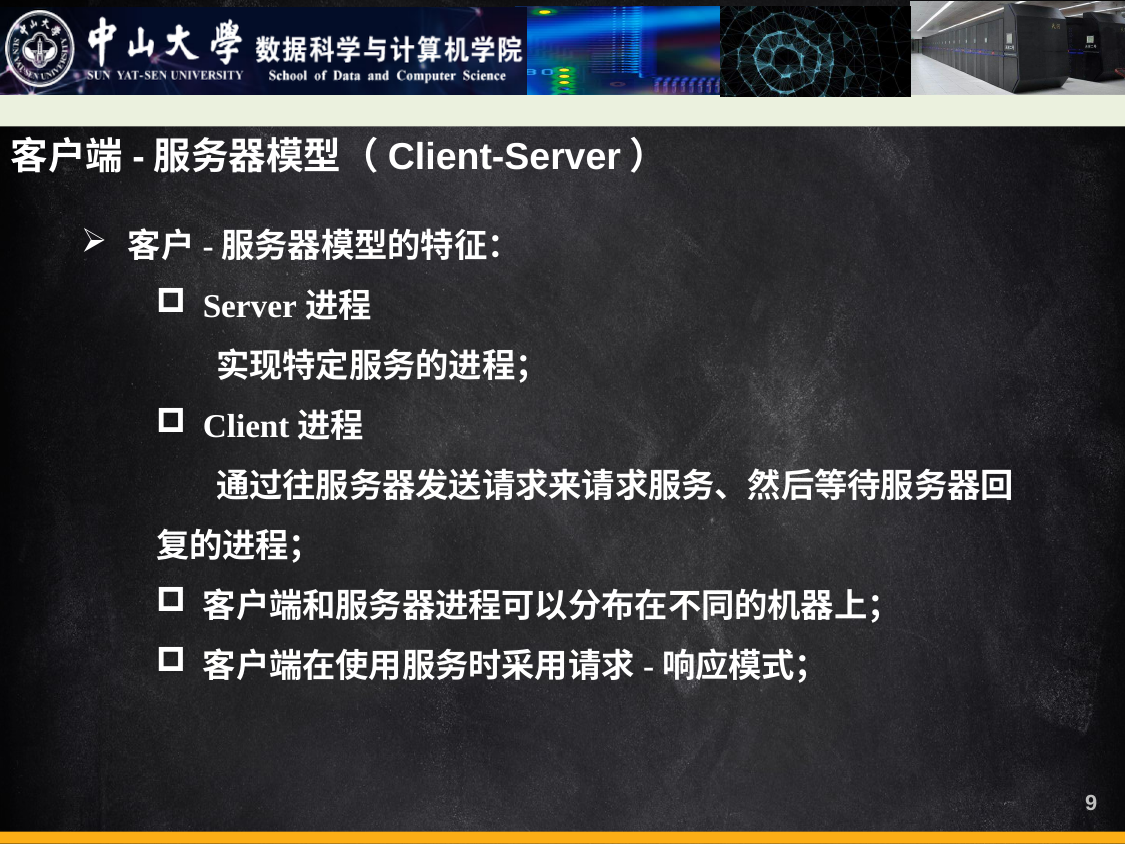

客户端-服务器模型（Client-Server）
客户-服务器模型的特征：
Server进程
       实现特定服务的进程；
Client进程
       通过往服务器发送请求来请求服务、然后等待服务器回复的进程；
客户端和服务器进程可以分布在不同的机器上；
客户端在使用服务时采用请求-响应模式；